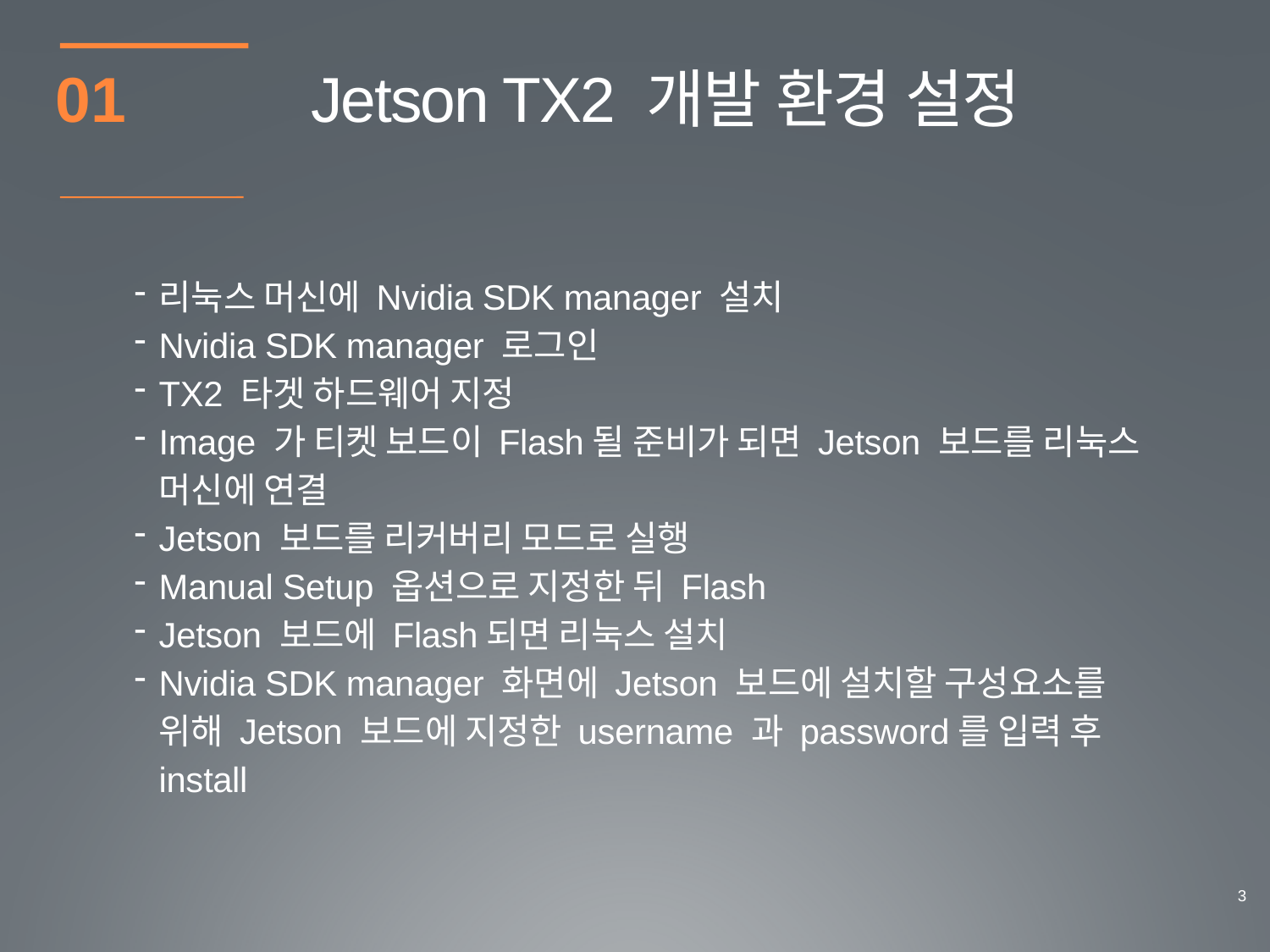

01
Jetson TX2 개발 환경 설정

리눅스 머신에 Nvidia SDK manager 설치
Nvidia SDK manager 로그인
TX2 타겟 하드웨어 지정
Image 가 티켓 보드이 Flash될 준비가 되면 Jetson 보드를 리눅스 머신에 연결
Jetson 보드를 리커버리 모드로 실행
Manual Setup 옵션으로 지정한 뒤 Flash
Jetson 보드에 Flash되면 리눅스 설치
Nvidia SDK manager 화면에 Jetson 보드에 설치할 구성요소를 위해 Jetson 보드에 지정한 username 과 password를 입력 후 install